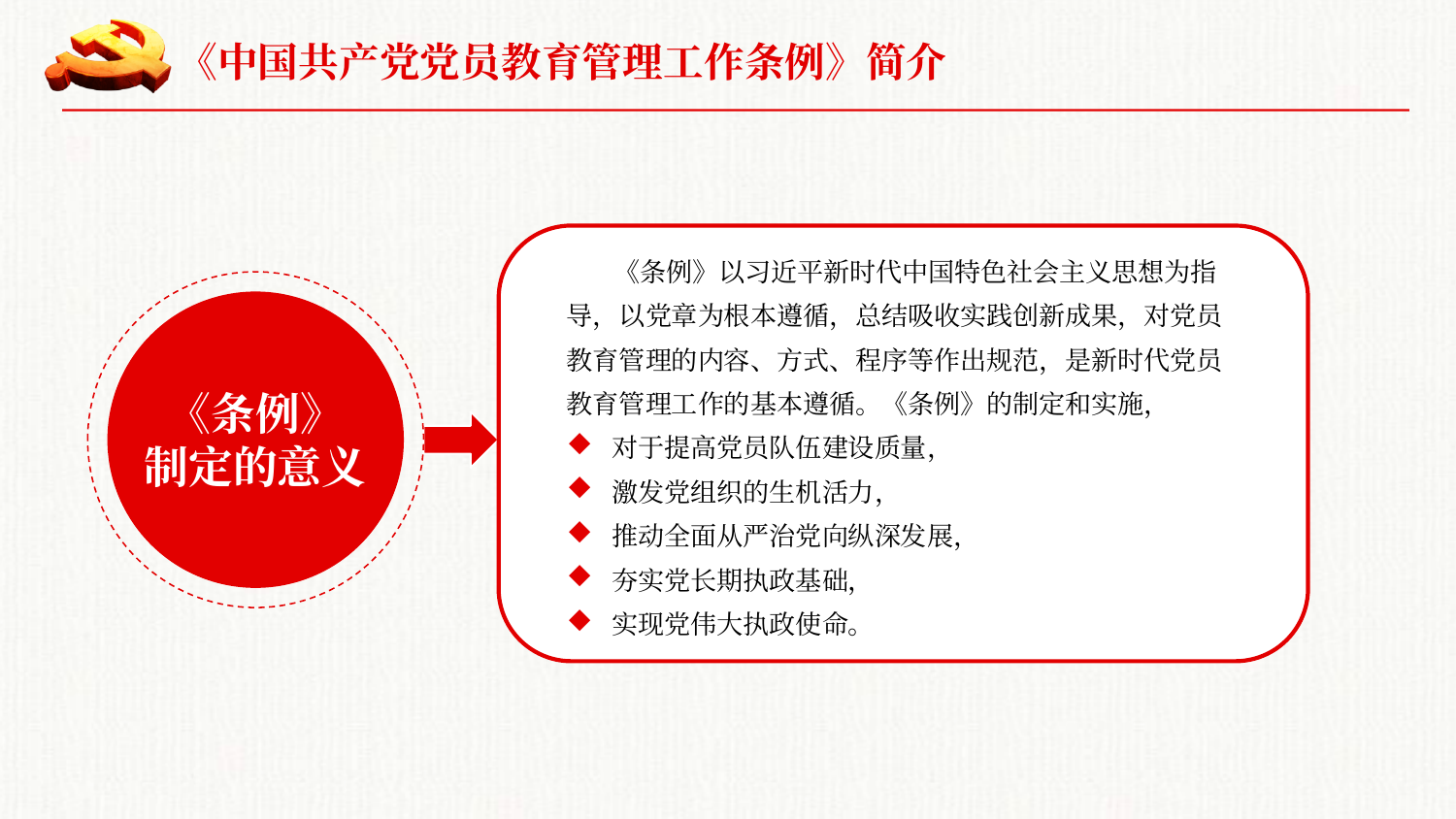

《中国共产党党员教育管理工作条例》简介

      《条例》以习近平新时代中国特色社会主义思想为指导，以党章为根本遵循，总结吸收实践创新成果，对党员教育管理的内容、方式、程序等作出规范，是新时代党员教育管理工作的基本遵循。《条例》的制定和实施，
对于提高党员队伍建设质量，
激发党组织的生机活力，
推动全面从严治党向纵深发展，
夯实党长期执政基础，
实现党伟大执政使命。

《条例》
制定的意义